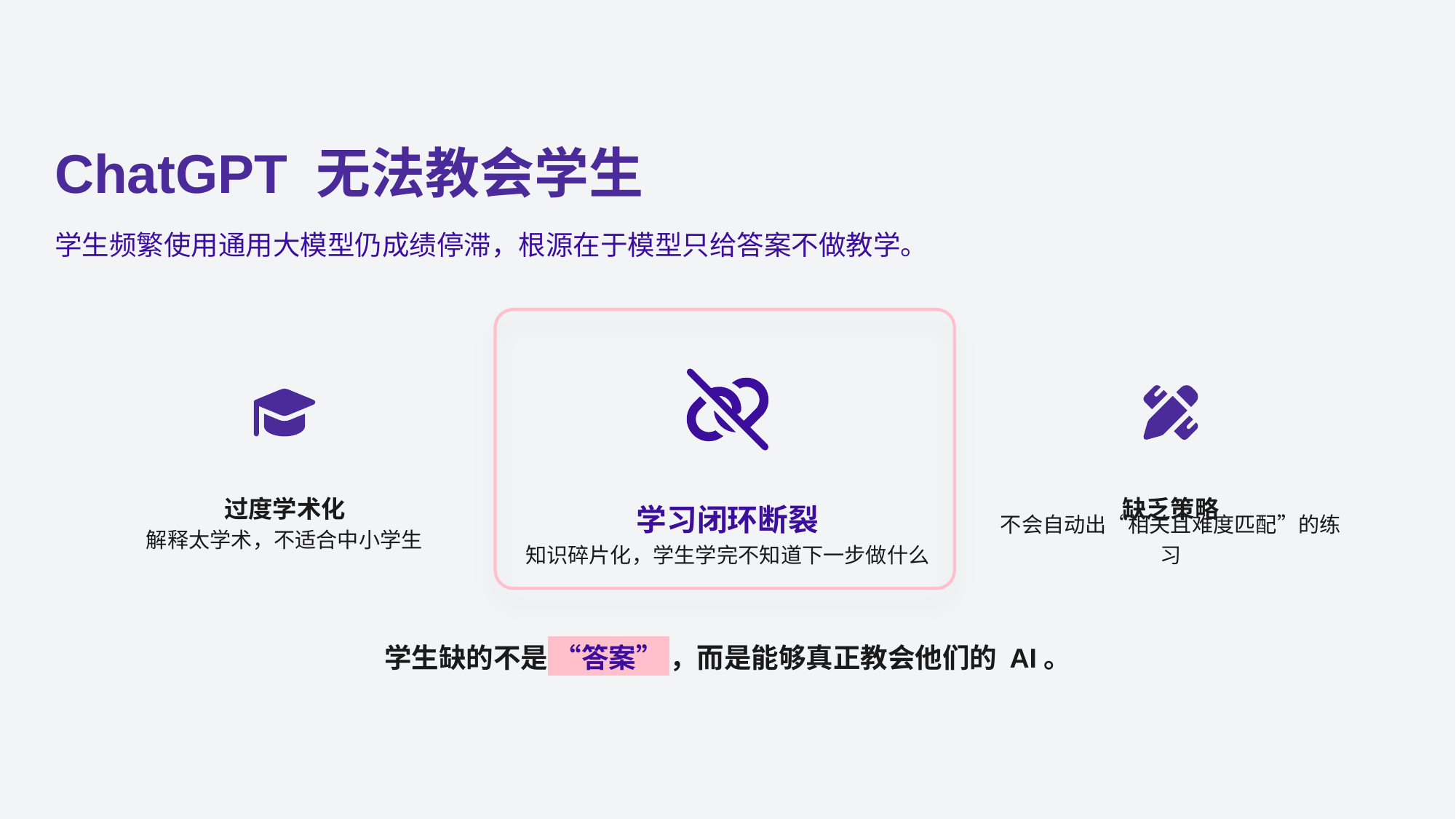

ChatGPT 无法教会学生
学生频繁使用通用大模型仍成绩停滞，根源在于模型只给答案不做教学。

过度学术化
缺乏策略
学习闭环断裂
解释太学术，不适合中小学生
不会自动出“相关且难度匹配”的练习
知识碎片化，学生学完不知道下一步做什么
学生缺的不是 “答案” ，而是能够真正教会他们的 AI。